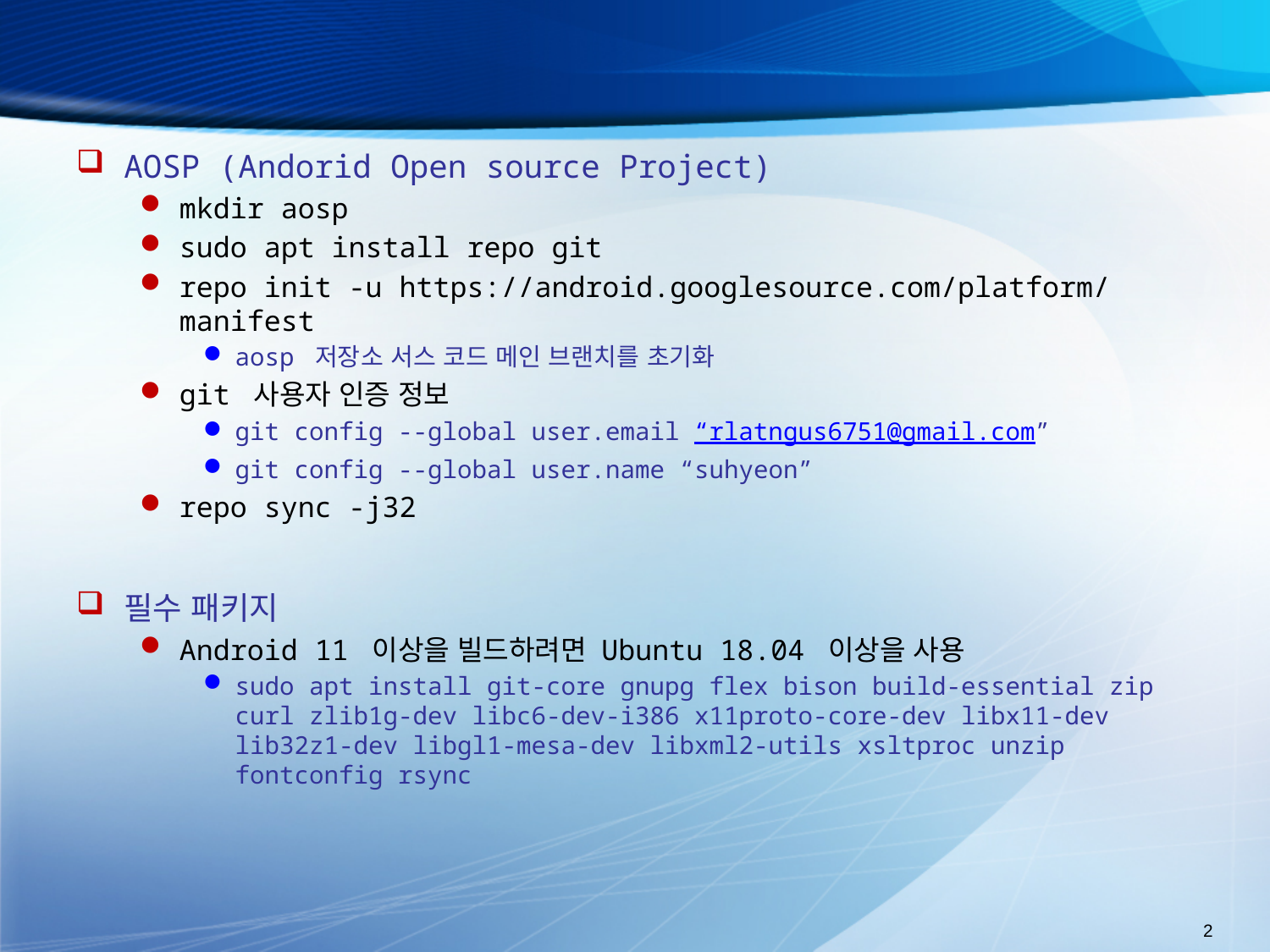

#
AOSP (Andorid Open source Project)
mkdir aosp
sudo apt install repo git
repo init -u https://android.googlesource.com/platform/manifest
aosp 저장소 서스 코드 메인 브랜치를 초기화
git 사용자 인증 정보
git config --global user.email “rlatngus6751@gmail.com”
git config --global user.name “suhyeon”
repo sync -j32

필수 패키지
Android 11 이상을 빌드하려면 Ubuntu 18.04 이상을 사용
sudo apt install git-core gnupg flex bison build-essential zip curl zlib1g-dev libc6-dev-i386 x11proto-core-dev libx11-dev lib32z1-dev libgl1-mesa-dev libxml2-utils xsltproc unzip fontconfig rsync